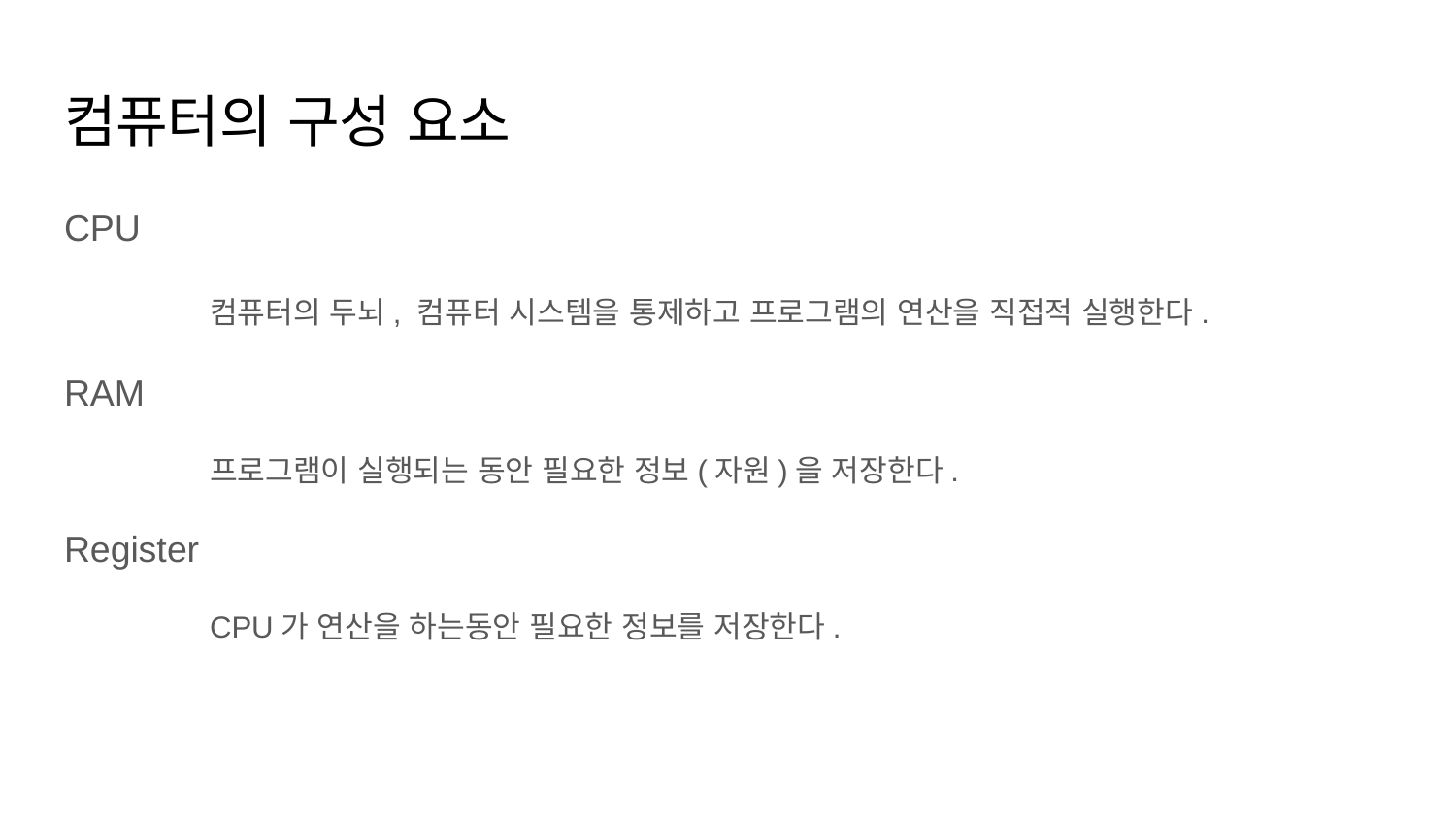

# 컴퓨터의 구성 요소
CPU
	컴퓨터의 두뇌, 컴퓨터 시스템을 통제하고 프로그램의 연산을 직접적 실행한다.
RAM
	프로그램이 실행되는 동안 필요한 정보(자원)을 저장한다.
Register
	CPU가 연산을 하는동안 필요한 정보를 저장한다.